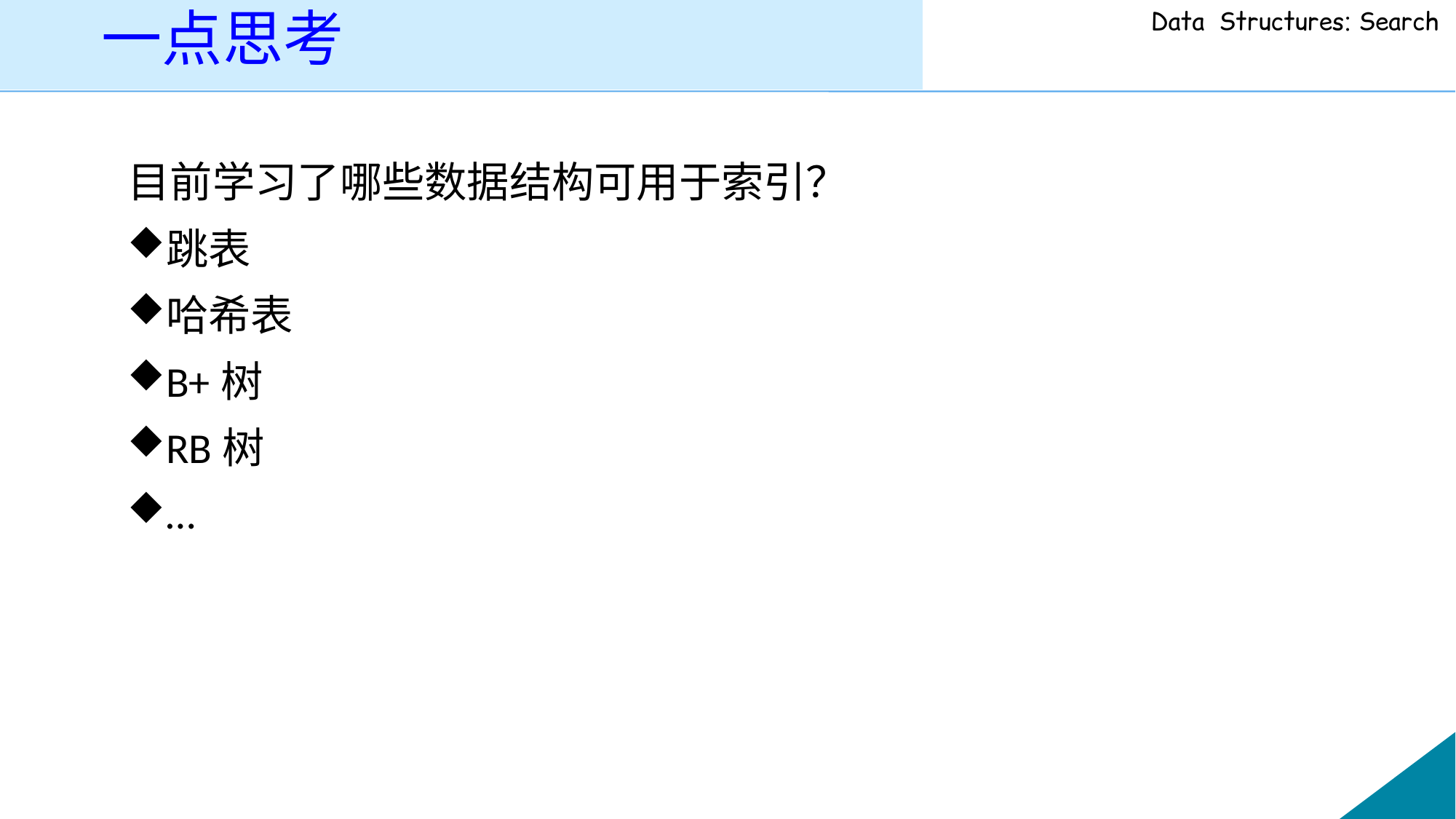

一点思考
目前学习了哪些数据结构可用于索引？
跳表
哈希表
B+树
RB树
…